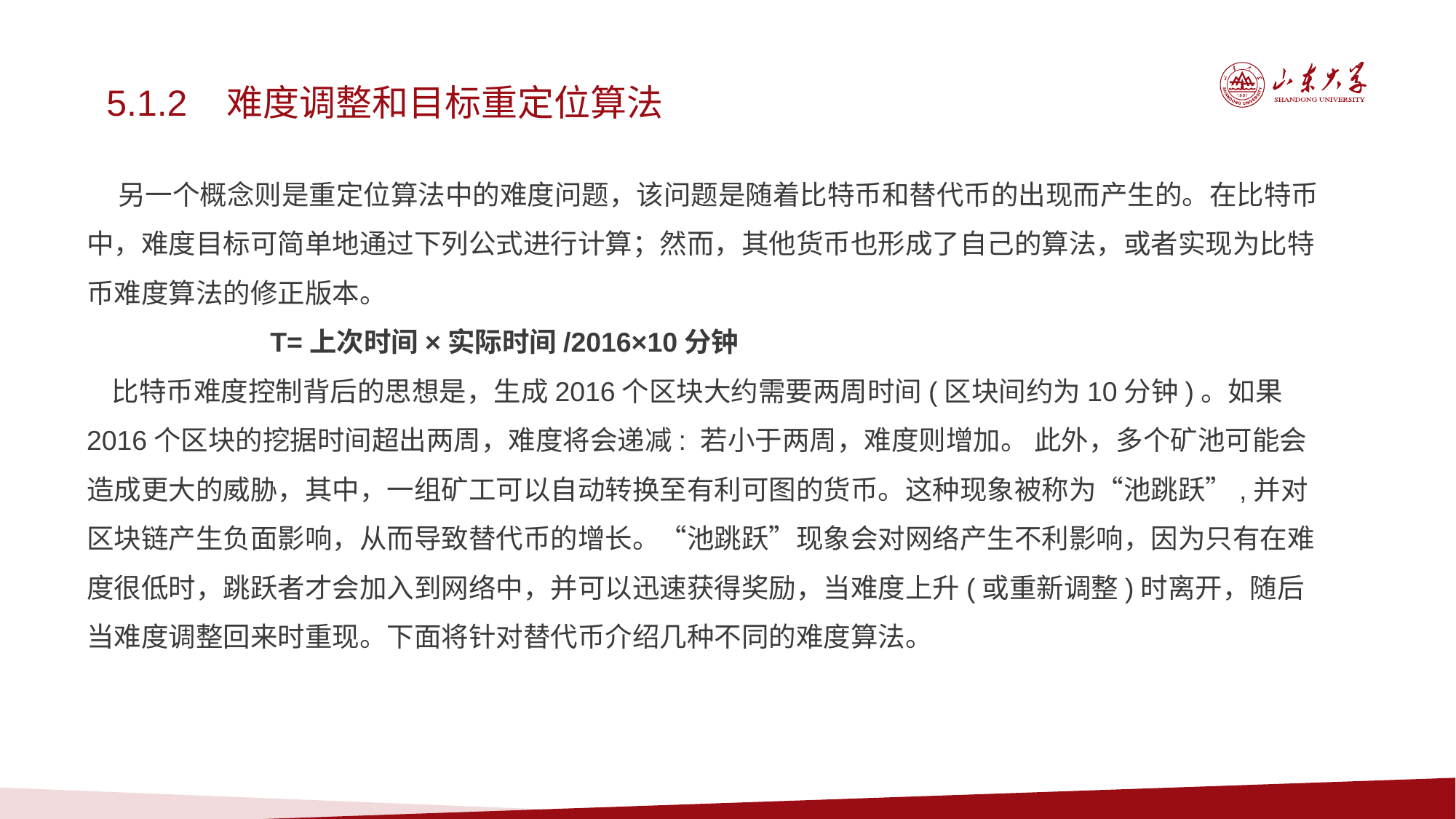

5.1.2   难度调整和目标重定位算法
    另一个概念则是重定位算法中的难度问题，该问题是随着比特币和替代币的出现而产生的。在比特币中，难度目标可简单地通过下列公式进行计算；然而，其他货币也形成了自己的算法，或者实现为比特币难度算法的修正版本。
                        T=上次时间×实际时间/2016×10分钟
   比特币难度控制背后的思想是，生成2016个区块大约需要两周时间(区块间约为10分钟)。如果2016个区块的挖据时间超出两周，难度将会递减: 若小于两周，难度则增加。 此外，多个矿池可能会造成更大的威胁，其中，一组矿工可以自动转换至有利可图的货币。这种现象被称为“池跳跃”,并对区块链产生负面影响，从而导致替代币的增长。“池跳跃”现象会对网络产生不利影响，因为只有在难度很低时，跳跃者才会加入到网络中，并可以迅速获得奖励，当难度上升(或重新调整)时离开，随后当难度调整回来时重现。下面将针对替代币介绍几种不同的难度算法。